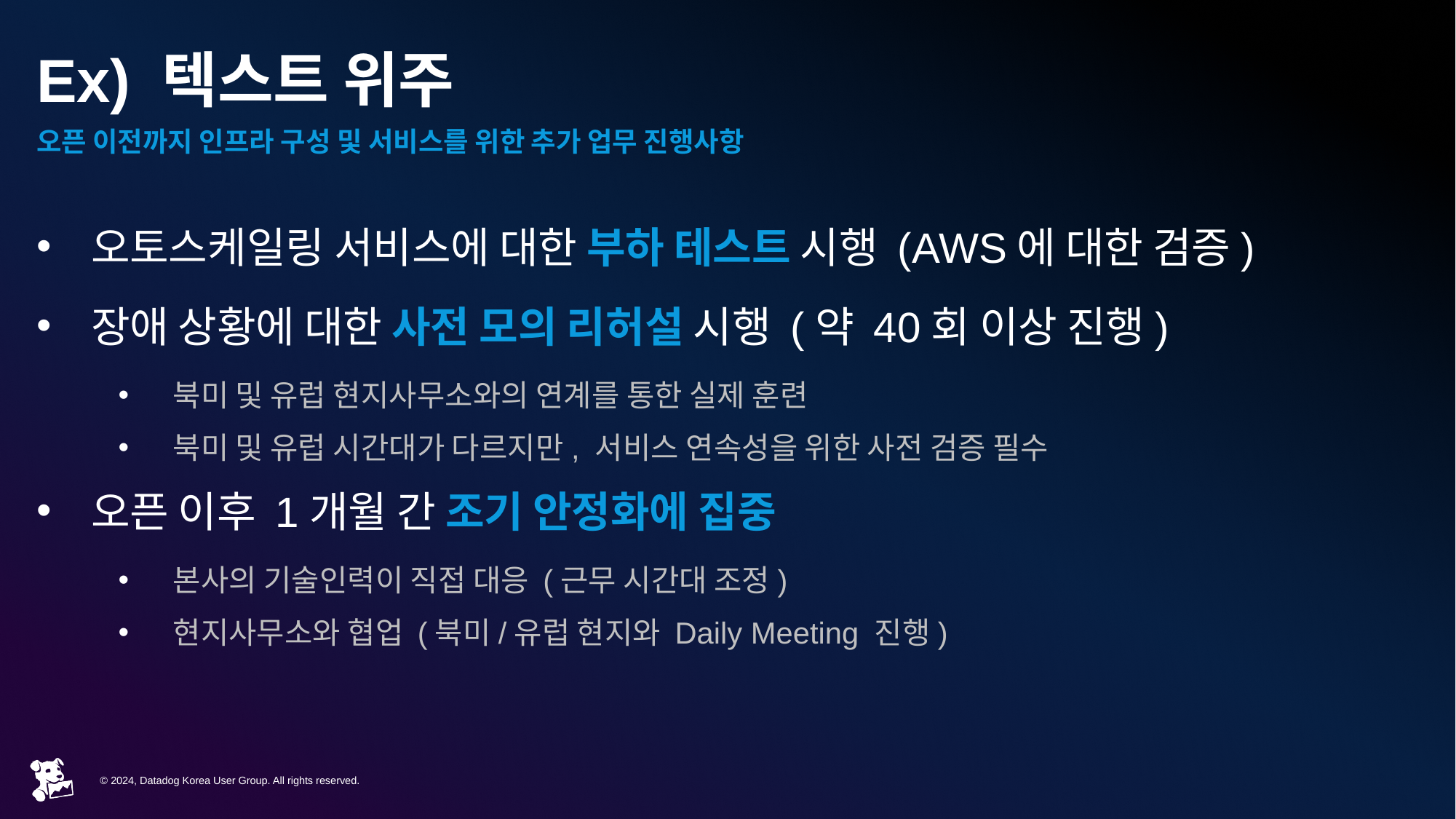

# Ex) 텍스트 위주
오픈 이전까지 인프라 구성 및 서비스를 위한 추가 업무 진행사항
오토스케일링 서비스에 대한 부하 테스트 시행 (AWS에 대한 검증)
장애 상황에 대한 사전 모의 리허설 시행 (약 40회 이상 진행)
북미 및 유럽 현지사무소와의 연계를 통한 실제 훈련
북미 및 유럽 시간대가 다르지만, 서비스 연속성을 위한 사전 검증 필수
오픈 이후 1개월 간 조기 안정화에 집중
본사의 기술인력이 직접 대응 (근무 시간대 조정)
현지사무소와 협업 (북미/유럽 현지와 Daily Meeting 진행)